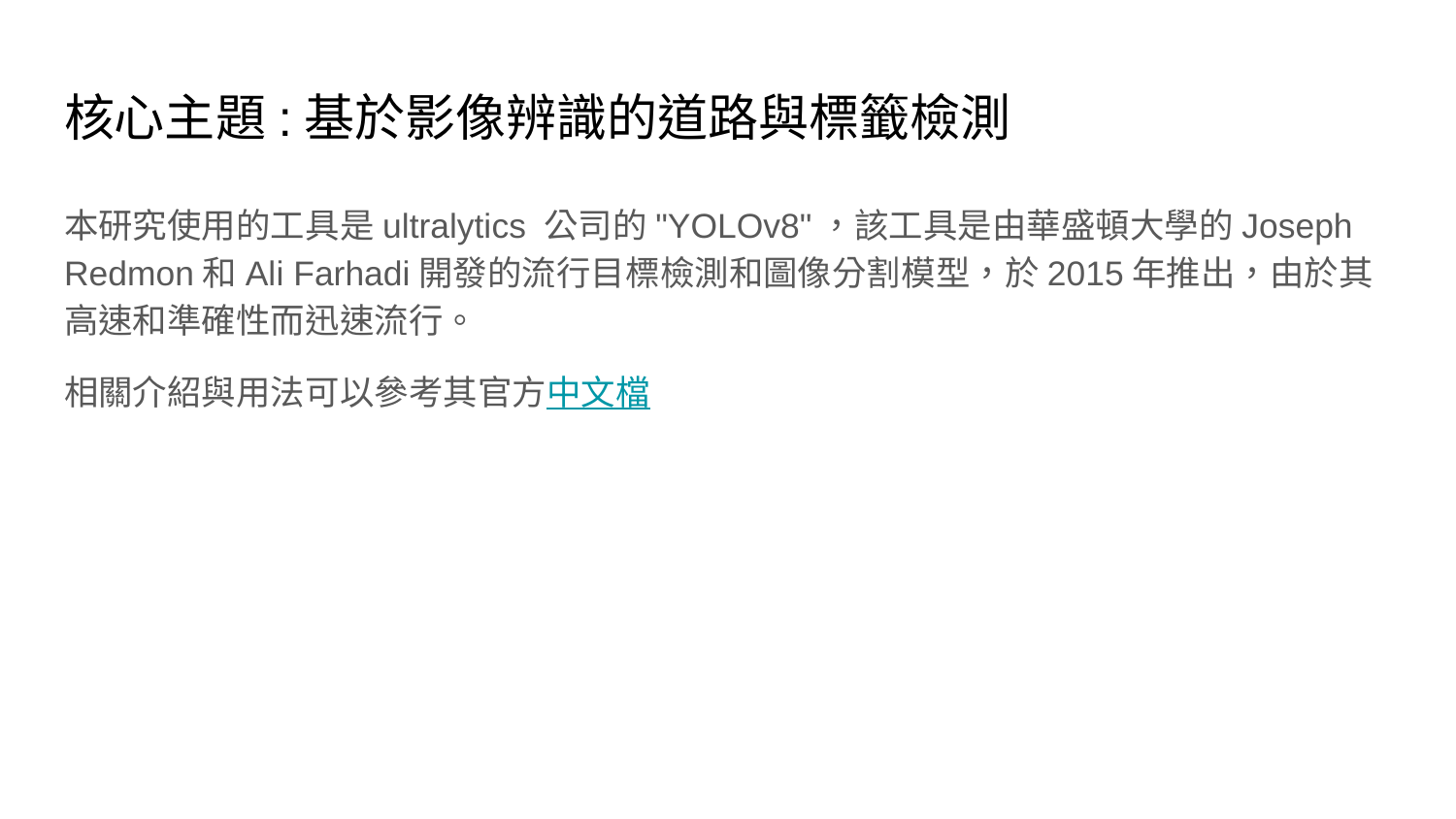

# 核心主題:基於影像辨識的道路與標籤檢測
本研究使用的工具是ultralytics 公司的"YOLOv8"，該工具是由華盛頓大學的Joseph Redmon和Ali Farhadi開發的流行目標檢測和圖像分割模型，於2015年推出，由於其高速和準確性而迅速流行。
相關介紹與用法可以參考其官方中文檔